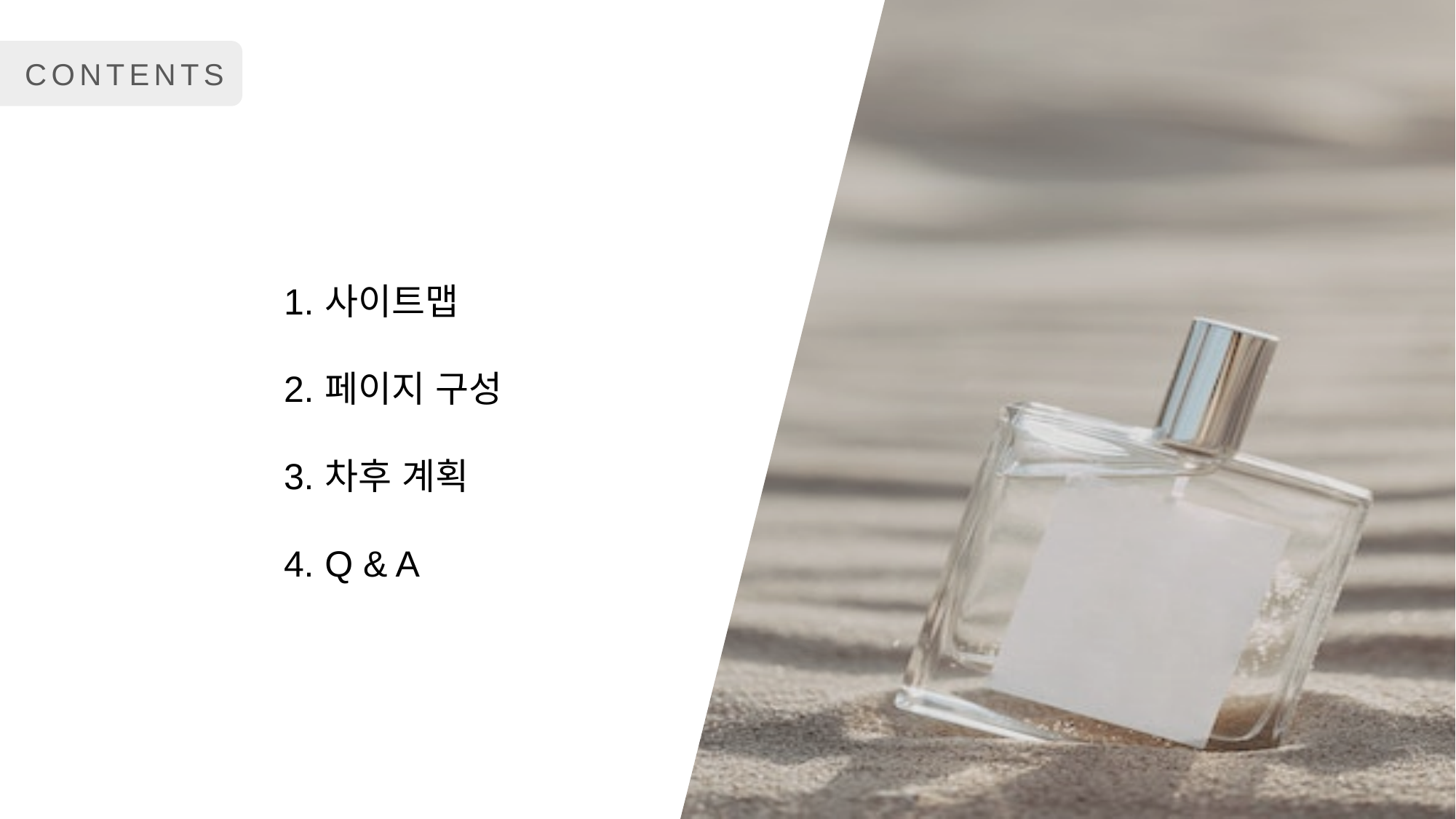

CONTENTS
사이트맵

페이지 구성

차후 계획

Q & A